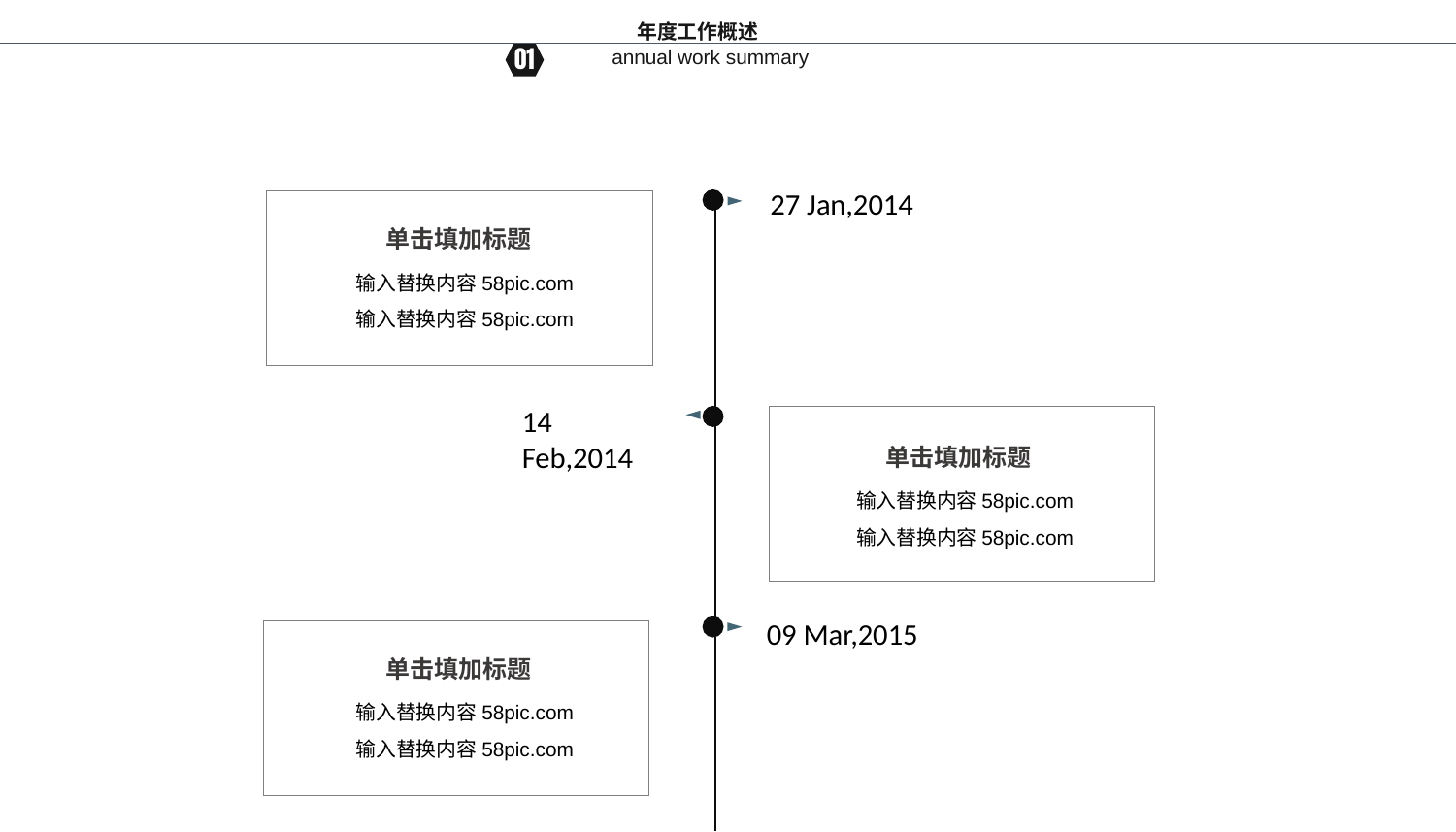

年度工作概述
annual work summary
01
27 Jan,2014

单击填加标题
输入替换内容58pic.com
输入替换内容58pic.com
14 Feb,2014

单击填加标题
输入替换内容58pic.com
输入替换内容58pic.com
09 Mar,2015

单击填加标题
输入替换内容58pic.com
输入替换内容58pic.com